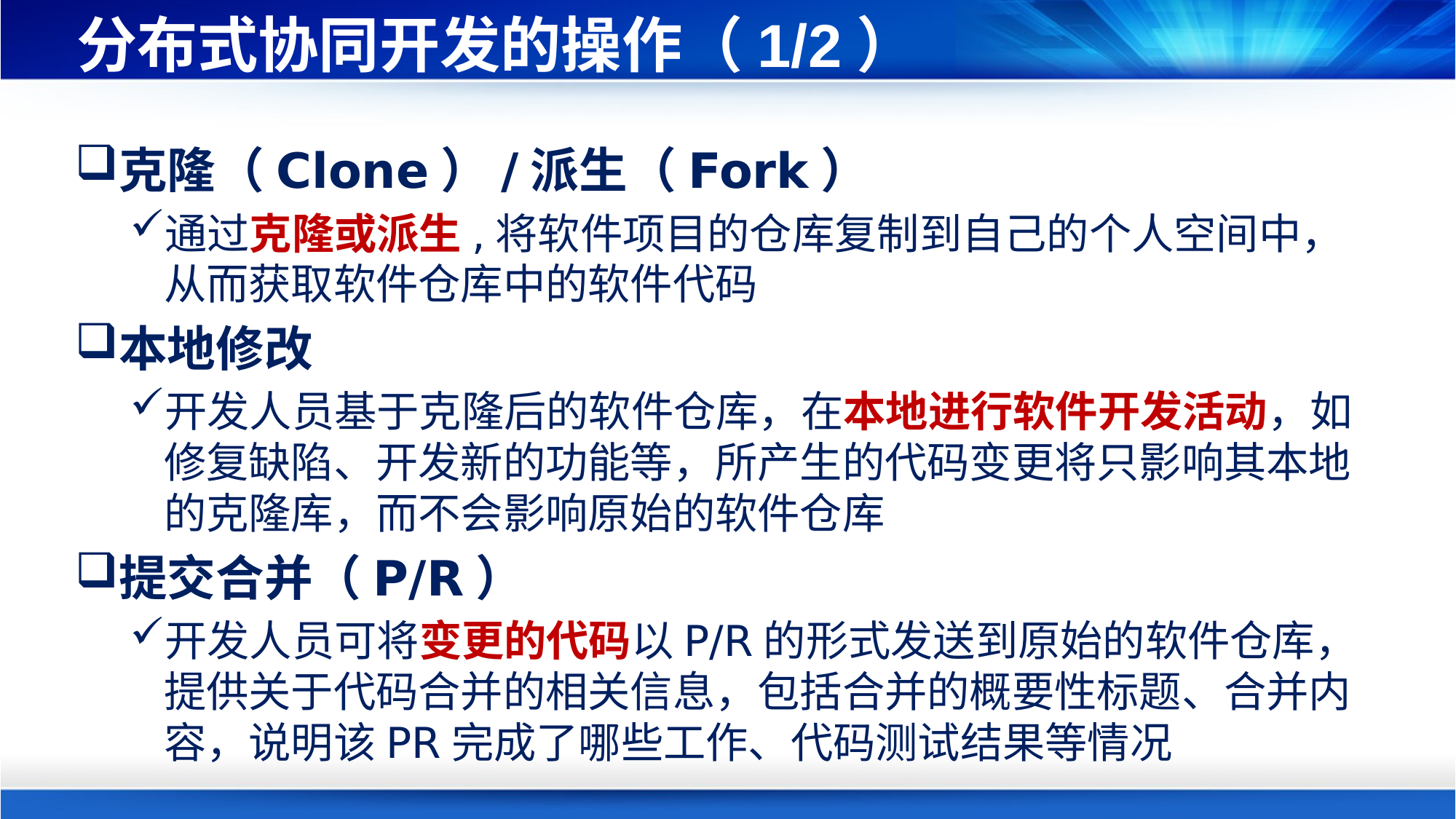

# 分布式协同开发的操作（1/2）
克隆（Clone）/派生（Fork）
通过克隆或派生,将软件项目的仓库复制到自己的个人空间中，从而获取软件仓库中的软件代码
本地修改
开发人员基于克隆后的软件仓库，在本地进行软件开发活动，如修复缺陷、开发新的功能等，所产生的代码变更将只影响其本地的克隆库，而不会影响原始的软件仓库
提交合并（P/R）
开发人员可将变更的代码以P/R的形式发送到原始的软件仓库，提供关于代码合并的相关信息，包括合并的概要性标题、合并内容，说明该PR完成了哪些工作、代码测试结果等情况